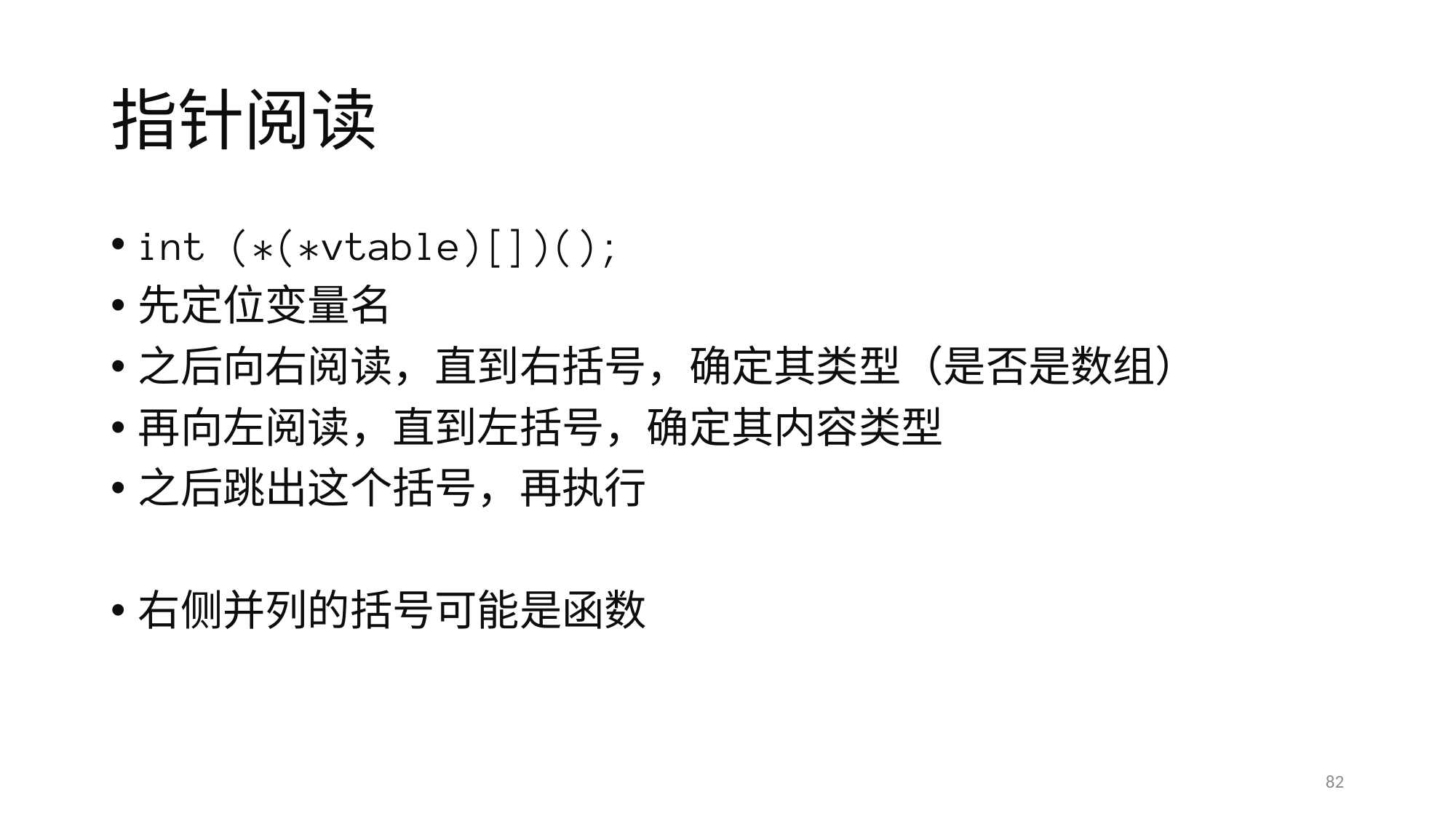

# 指针阅读
int (*(*vtable)[])();
先定位变量名
之后向右阅读，直到右括号，确定其类型（是否是数组）
再向左阅读，直到左括号，确定其内容类型
之后跳出这个括号，再执行

右侧并列的括号可能是函数
82